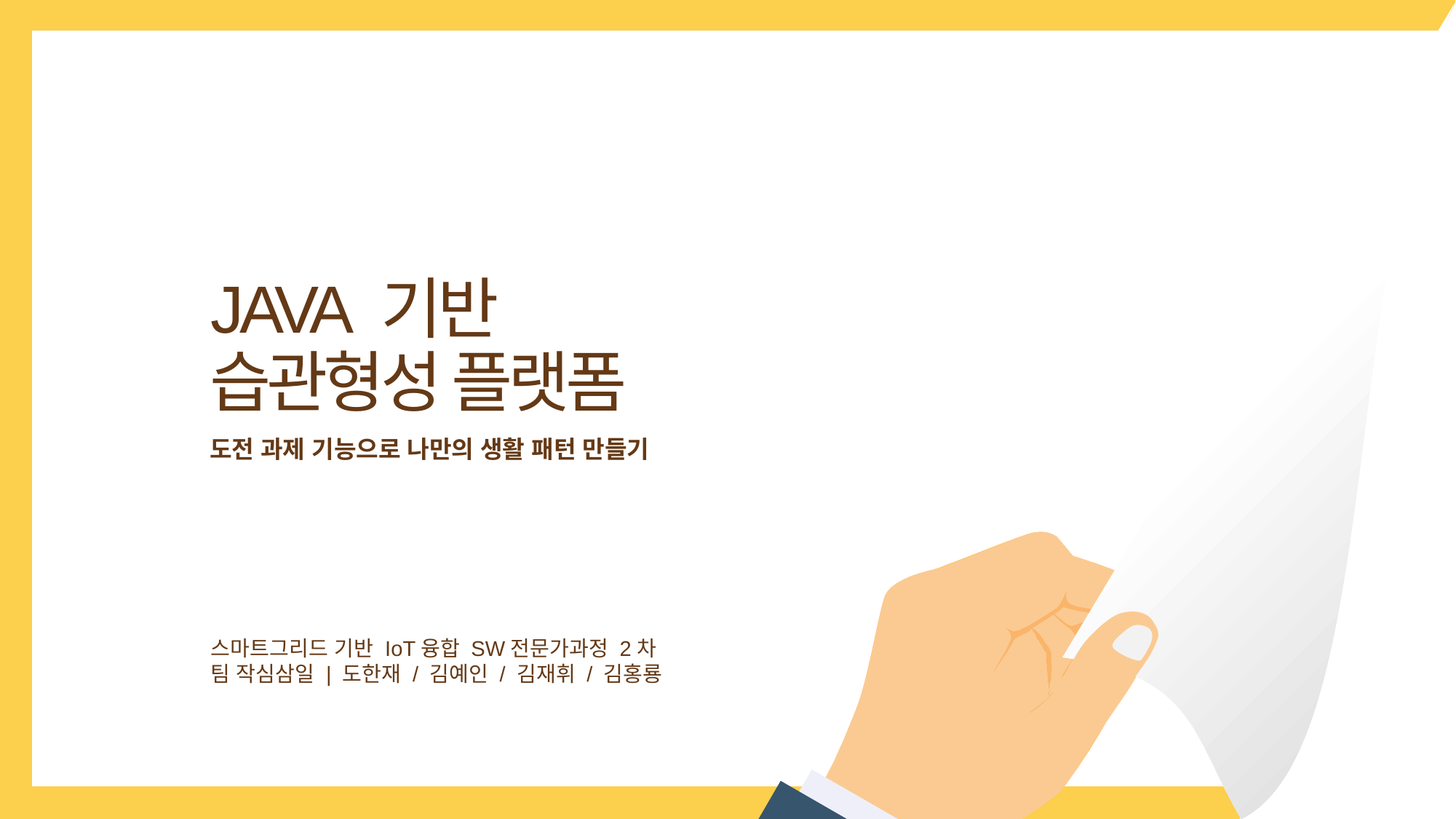

JAVA 기반
습관형성 플랫폼
도전 과제 기능으로 나만의 생활 패턴 만들기

스마트그리드 기반 IoT융합 SW전문가과정 2차
팀 작심삼일 | 도한재 / 김예인 / 김재휘 / 김홍룡